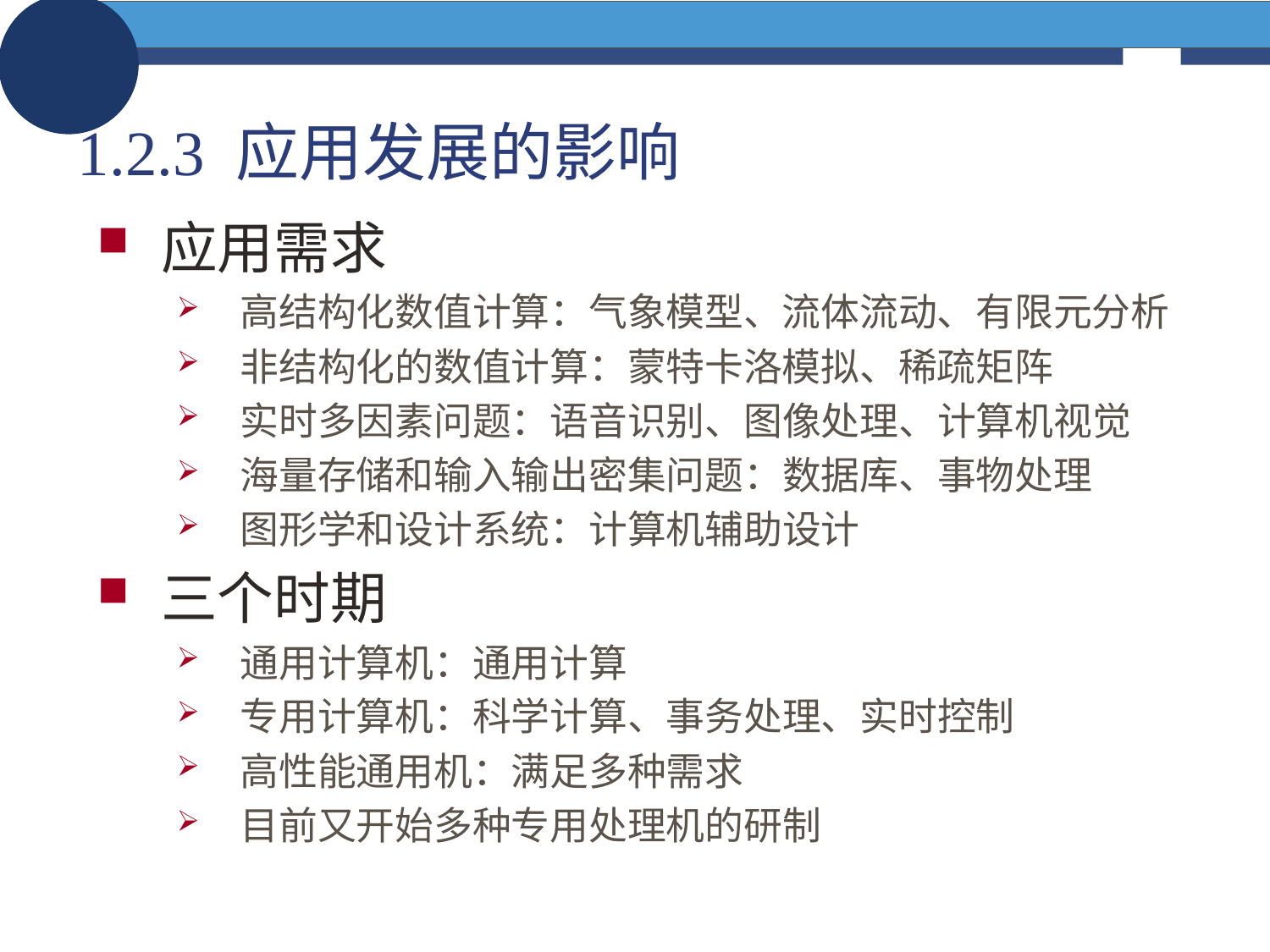

# 1.2.3 应用发展的影响
应用需求
高结构化数值计算：气象模型、流体流动、有限元分析
非结构化的数值计算：蒙特卡洛模拟、稀疏矩阵
实时多因素问题：语音识别、图像处理、计算机视觉
海量存储和输入输出密集问题：数据库、事物处理
图形学和设计系统：计算机辅助设计
三个时期
通用计算机：通用计算
专用计算机：科学计算、事务处理、实时控制
高性能通用机：满足多种需求
目前又开始多种专用处理机的研制